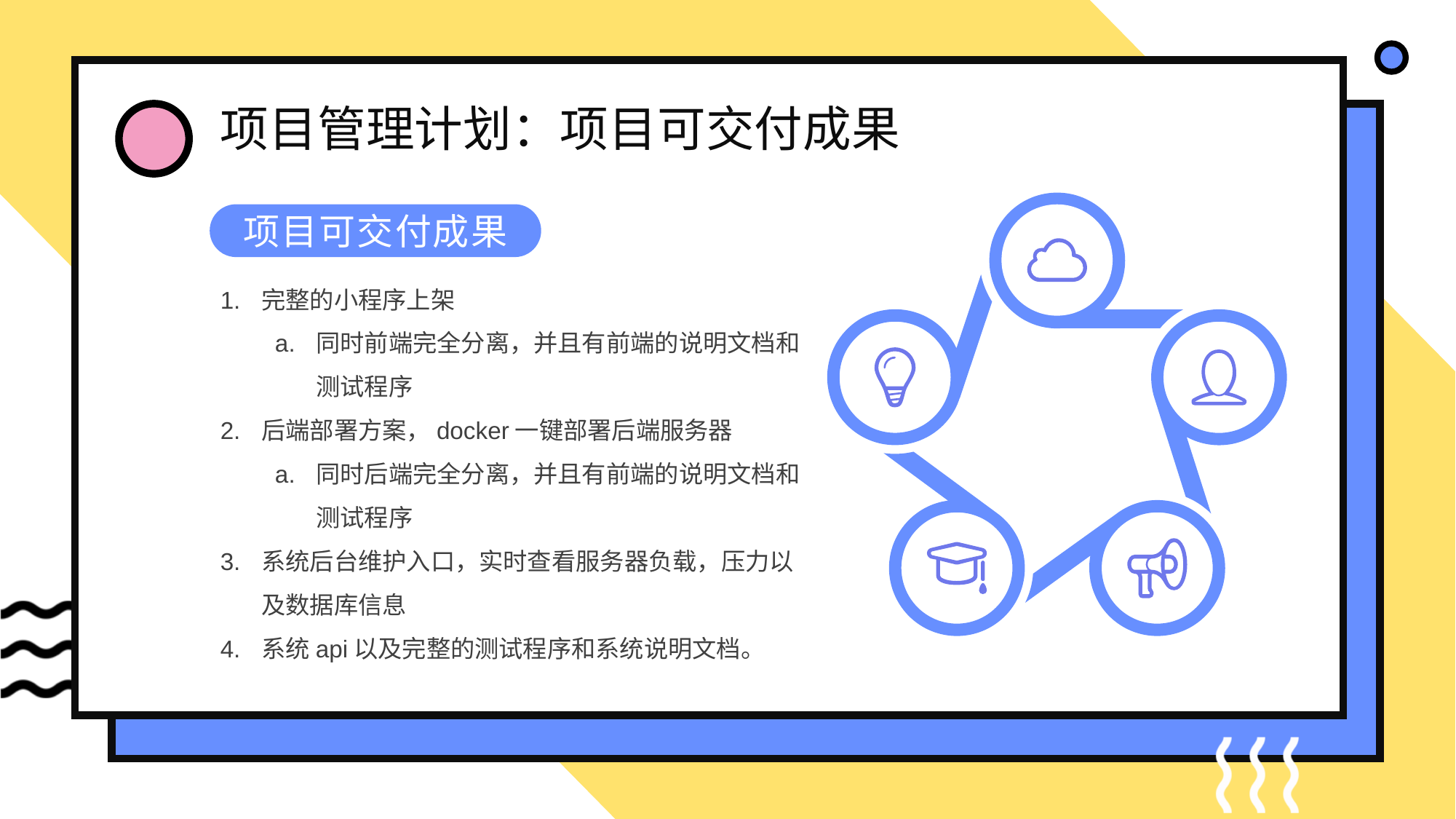

项目管理计划：项目可交付成果

项目可交付成果
完整的小程序上架
同时前端完全分离，并且有前端的说明文档和测试程序
后端部署方案，docker一键部署后端服务器
同时后端完全分离，并且有前端的说明文档和测试程序
系统后台维护入口，实时查看服务器负载，压力以及数据库信息
系统api以及完整的测试程序和系统说明文档。